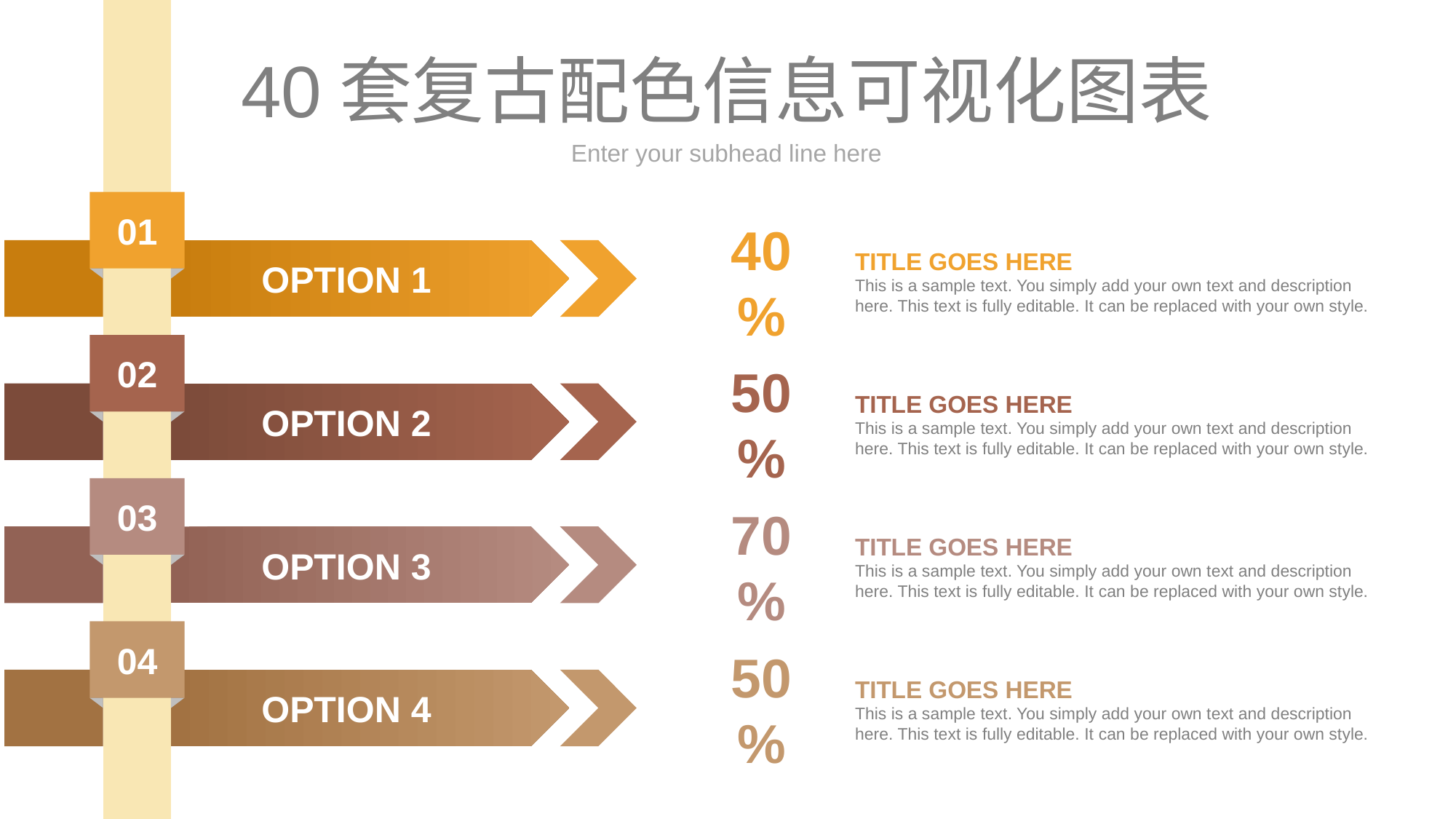

# 40套复古配色信息可视化图表
Enter your subhead line here
01

TITLE GOES HERE
This is a sample text. You simply add your own text and description here. This text is fully editable. It can be replaced with your own style.
40%
OPTION 1
02

TITLE GOES HERE
This is a sample text. You simply add your own text and description here. This text is fully editable. It can be replaced with your own style.
50%
OPTION 2
03

TITLE GOES HERE
This is a sample text. You simply add your own text and description here. This text is fully editable. It can be replaced with your own style.
70%
OPTION 3
04

TITLE GOES HERE
This is a sample text. You simply add your own text and description here. This text is fully editable. It can be replaced with your own style.
50%
OPTION 4